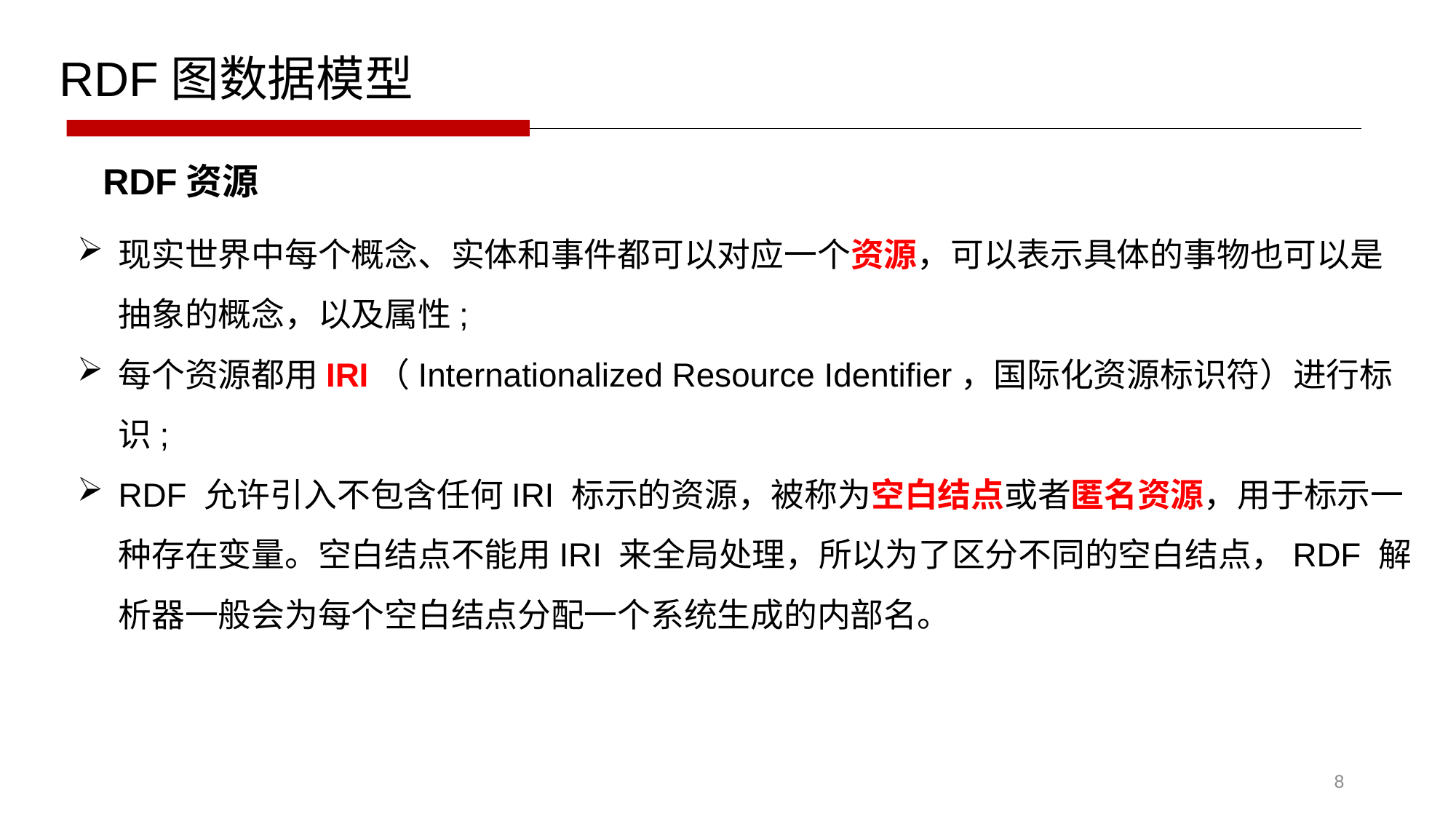

RDF图数据模型

RDF资源
现实世界中每个概念、实体和事件都可以对应一个资源，可以表示具体的事物也可以是抽象的概念，以及属性;
每个资源都用IRI（Internationalized Resource Identifier，国际化资源标识符）进行标识;
RDF 允许引入不包含任何IRI 标示的资源，被称为空白结点或者匿名资源，用于标示一种存在变量。空白结点不能用IRI 来全局处理，所以为了区分不同的空白结点，RDF 解析器一般会为每个空白结点分配一个系统生成的内部名。
8